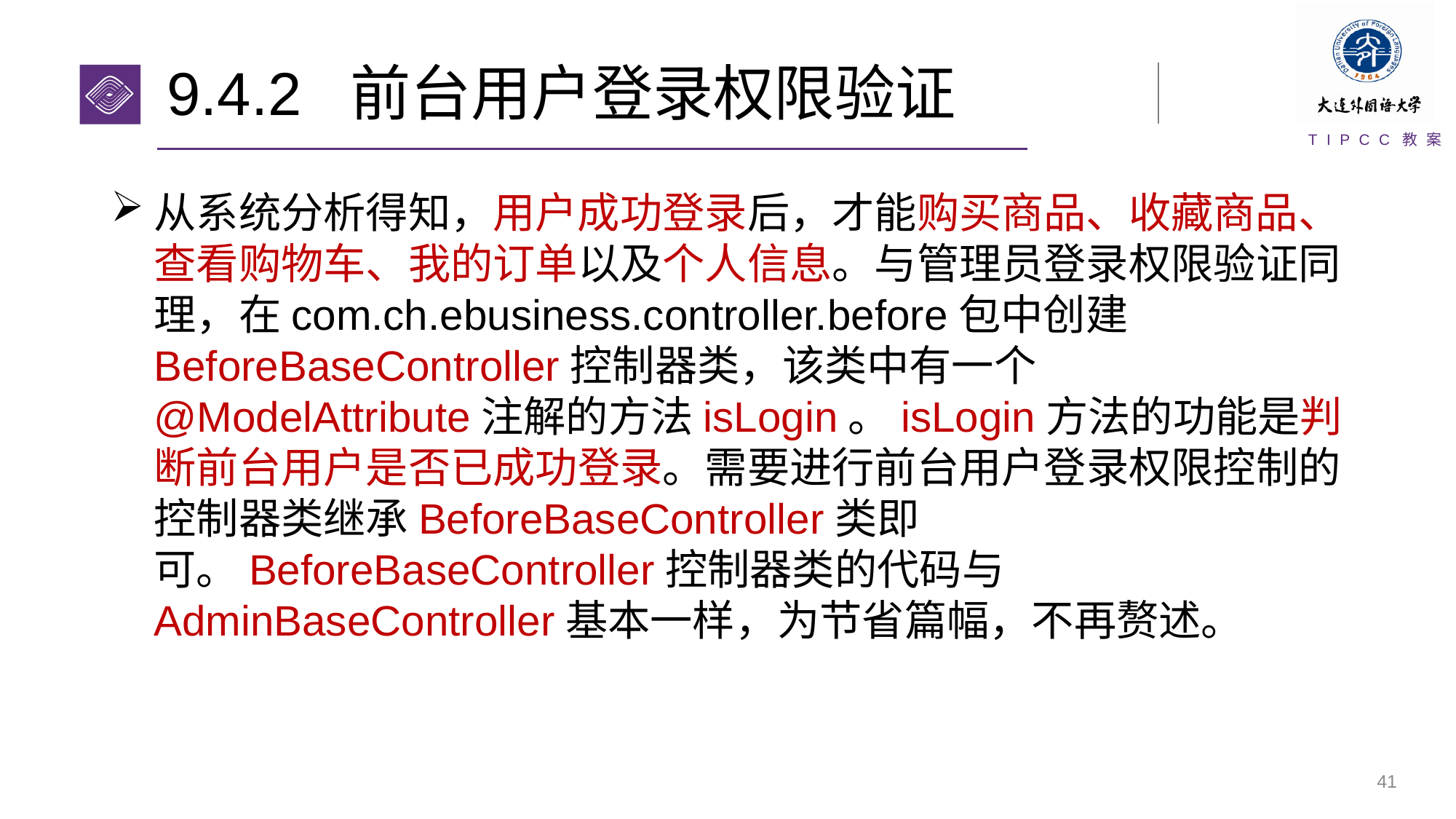

# 9.4.2  前台用户登录权限验证
从系统分析得知，用户成功登录后，才能购买商品、收藏商品、查看购物车、我的订单以及个人信息。与管理员登录权限验证同理，在com.ch.ebusiness.controller.before包中创建BeforeBaseController控制器类，该类中有一个@ModelAttribute注解的方法isLogin。isLogin方法的功能是判断前台用户是否已成功登录。需要进行前台用户登录权限控制的控制器类继承BeforeBaseController类即可。BeforeBaseController控制器类的代码与AdminBaseController基本一样，为节省篇幅，不再赘述。
41